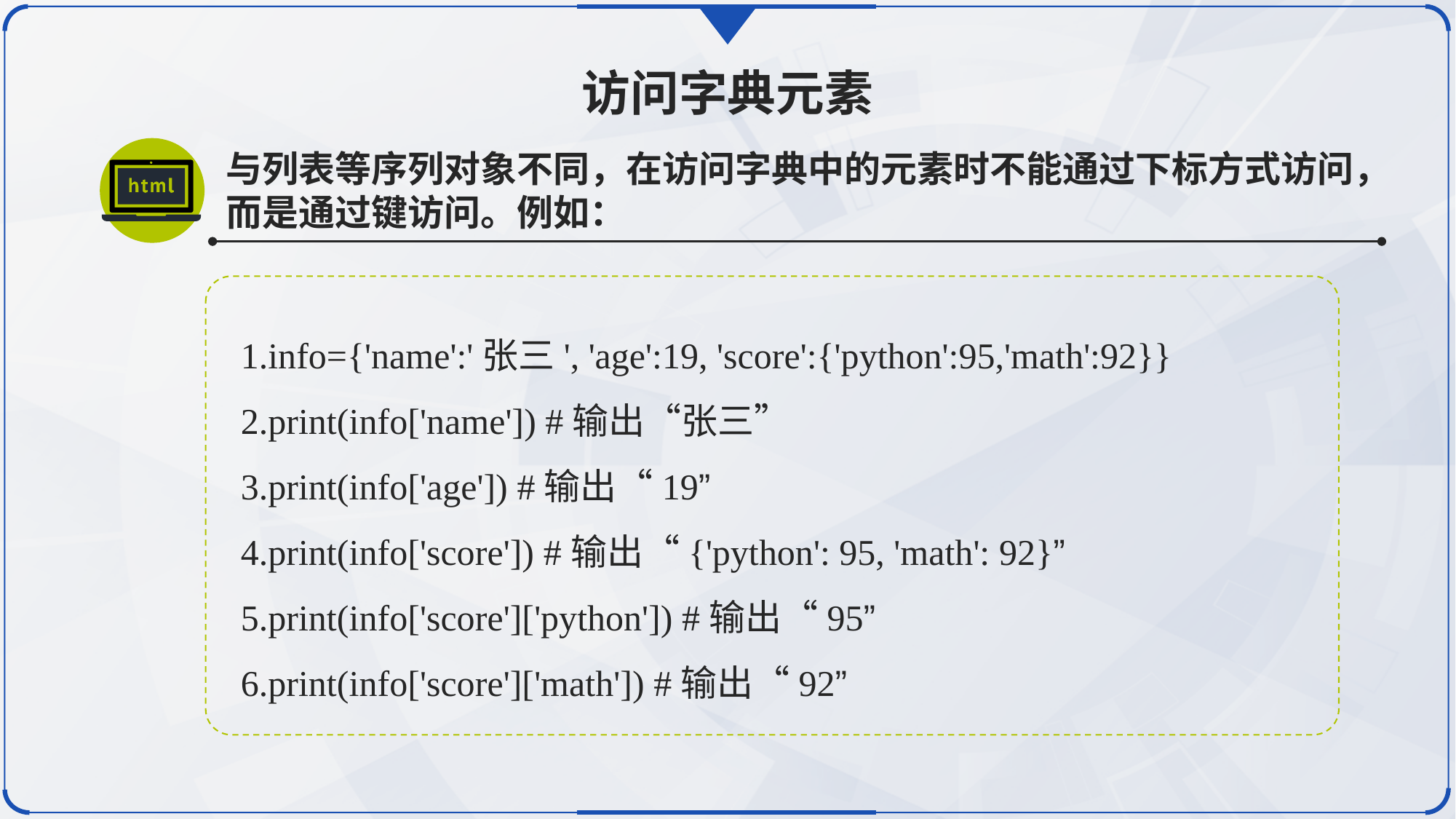

访问字典元素

与列表等序列对象不同，在访问字典中的元素时不能通过下标方式访问，
而是通过键访问。例如：

1.info={'name':'张三', 'age':19, 'score':{'python':95,'math':92}}
2.print(info['name']) #输出“张三”
3.print(info['age']) #输出“19”
4.print(info['score']) #输出“{'python': 95, 'math': 92}”
5.print(info['score']['python']) #输出“95”
6.print(info['score']['math']) #输出“92”